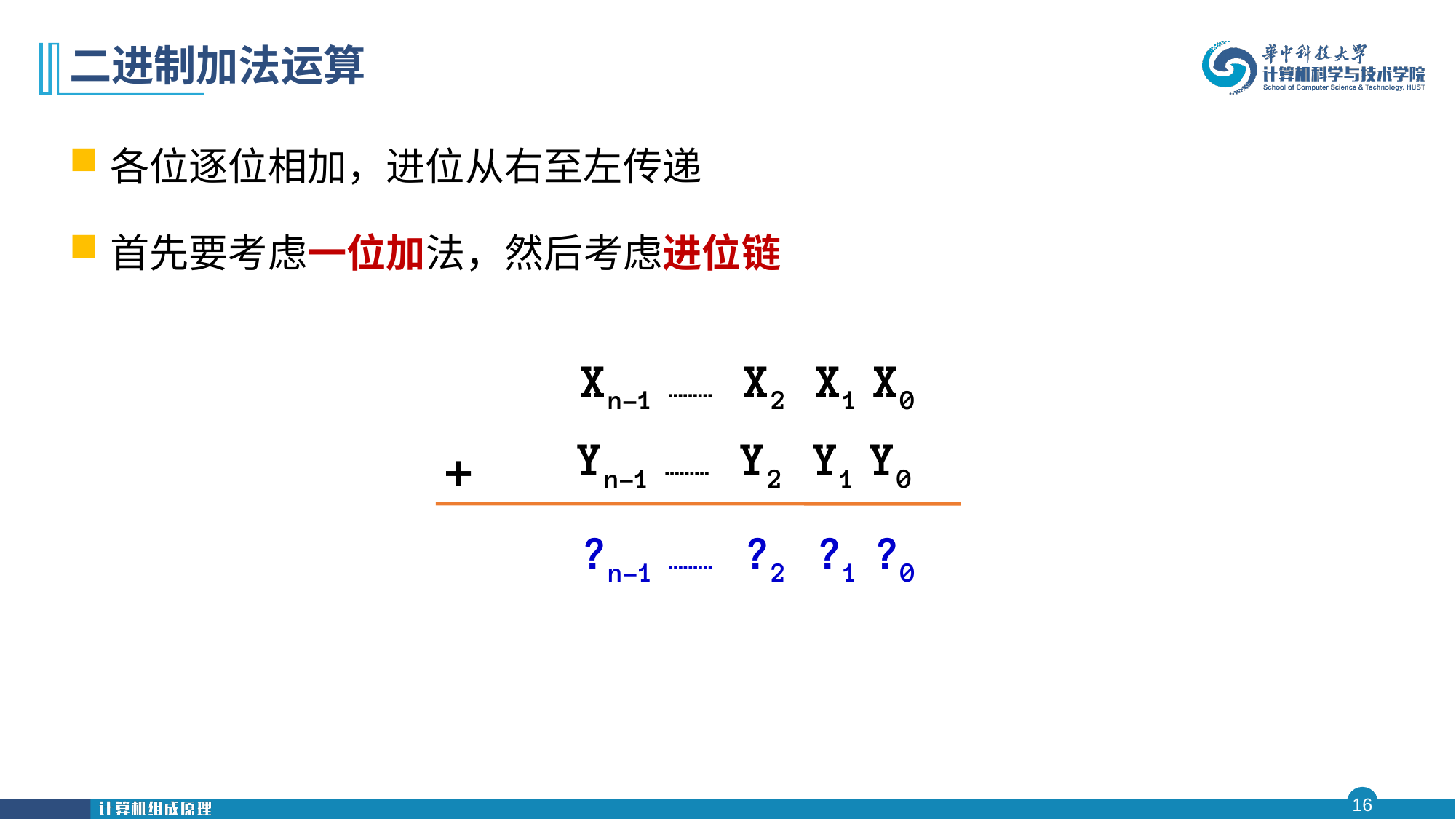

# 二进制加法运算
各位逐位相加，进位从右至左传递
首先要考虑一位加法，然后考虑进位链

        Xn-1 ………  X2  X1 X0
          Yn-1 ………  Y2  Y1 Y0
+

 ?n-1 ………  ?2  ?1 ?0